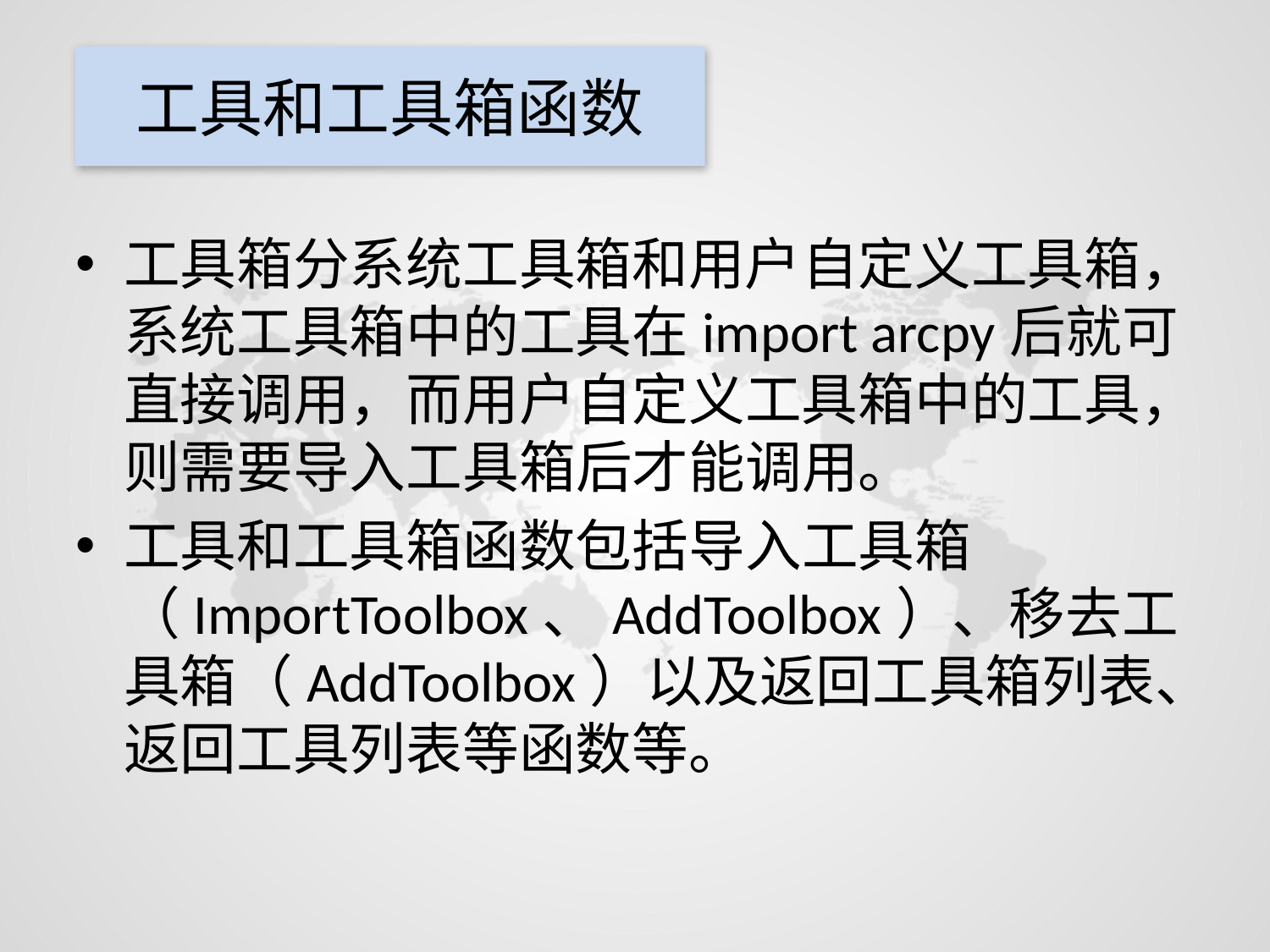

# 工具和工具箱函数
工具箱分系统工具箱和用户自定义工具箱，系统工具箱中的工具在import arcpy后就可直接调用，而用户自定义工具箱中的工具，则需要导入工具箱后才能调用。
工具和工具箱函数包括导入工具箱（ImportToolbox、AddToolbox）、移去工具箱（AddToolbox）以及返回工具箱列表、返回工具列表等函数等。